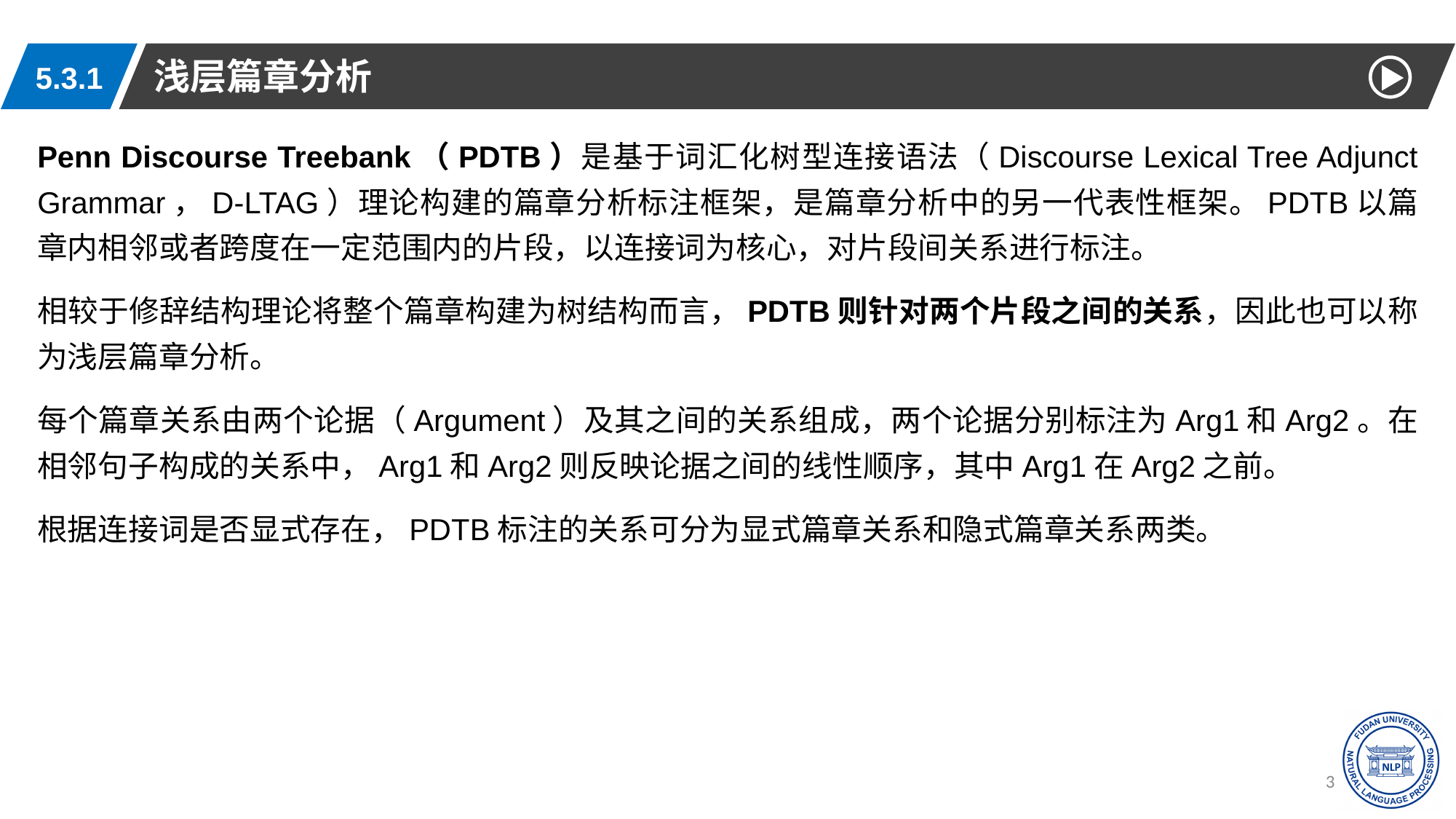

浅层篇章分析
5.3.1

Penn Discourse Treebank（PDTB）是基于词汇化树型连接语法（Discourse Lexical Tree Adjunct Grammar，D-LTAG）理论构建的篇章分析标注框架，是篇章分析中的另一代表性框架。PDTB以篇章内相邻或者跨度在一定范围内的片段，以连接词为核心，对片段间关系进行标注。
相较于修辞结构理论将整个篇章构建为树结构而言，PDTB则针对两个片段之间的关系，因此也可以称为浅层篇章分析。
每个篇章关系由两个论据（Argument）及其之间的关系组成，两个论据分别标注为Arg1和Arg2。在相邻句子构成的关系中，Arg1和Arg2则反映论据之间的线性顺序，其中Arg1在Arg2之前。
根据连接词是否显式存在，PDTB标注的关系可分为显式篇章关系和隐式篇章关系两类。
36